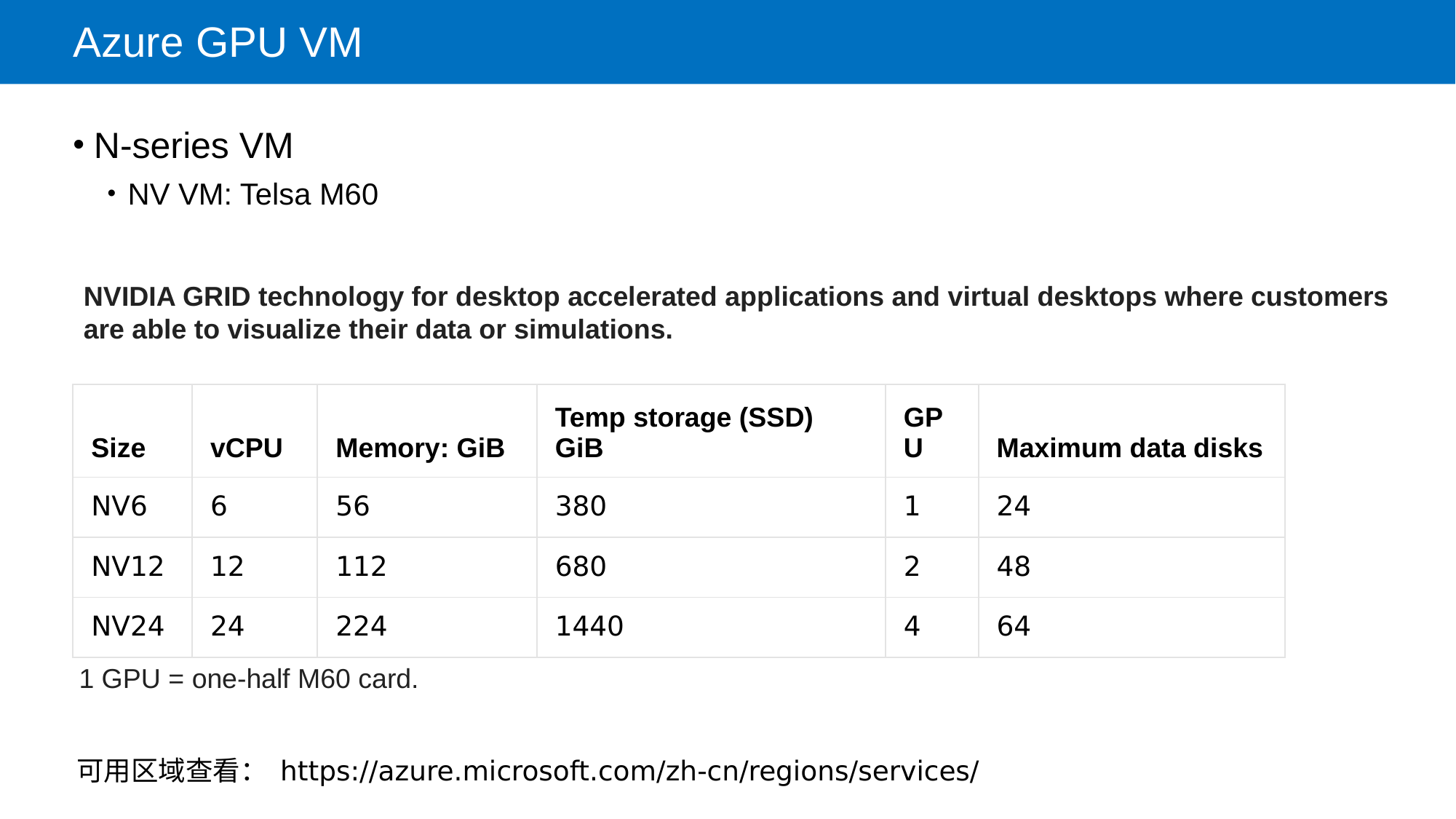

# Azure GPU VM
N-series VM
NV VM: Telsa M60

NVIDIA GRID technology for desktop accelerated applications and virtual desktops where customers are able to visualize their data or simulations.
| Size | vCPU | Memory: GiB | Temp storage (SSD) GiB | GPU | Maximum data disks |
| --- | --- | --- | --- | --- | --- |
| NV6 | 6 | 56 | 380 | 1 | 24 |
| NV12 | 12 | 112 | 680 | 2 | 48 |
| NV24 | 24 | 224 | 1440 | 4 | 64 |
1 GPU = one-half M60 card.
可用区域查看： https://azure.microsoft.com/zh-cn/regions/services/